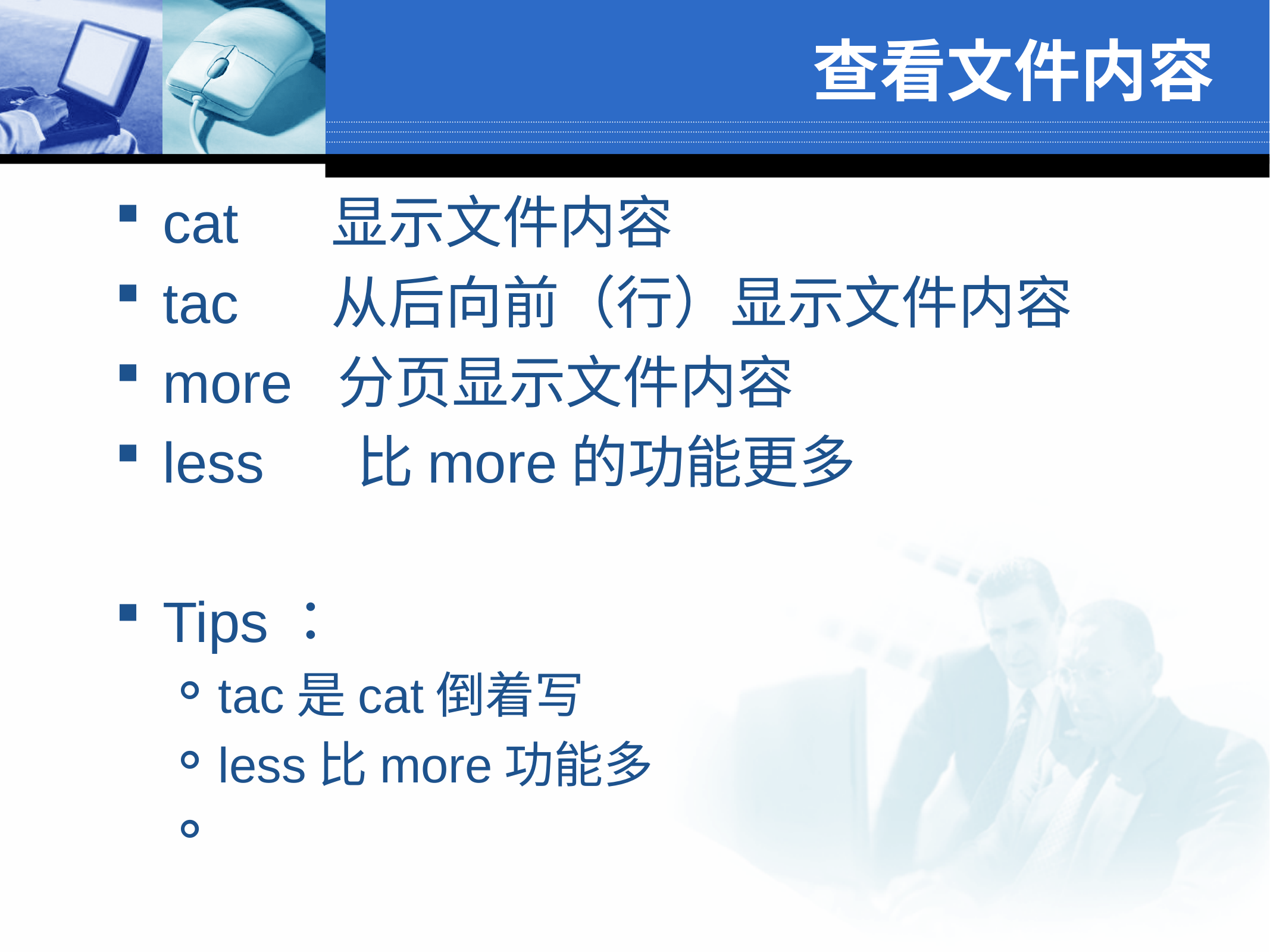

# 查看文件内容
cat     显示文件内容
tac     从后向前（行）显示文件内容
more  分页显示文件内容
less     比more的功能更多

Tips：
tac是cat倒着写
less比more功能多